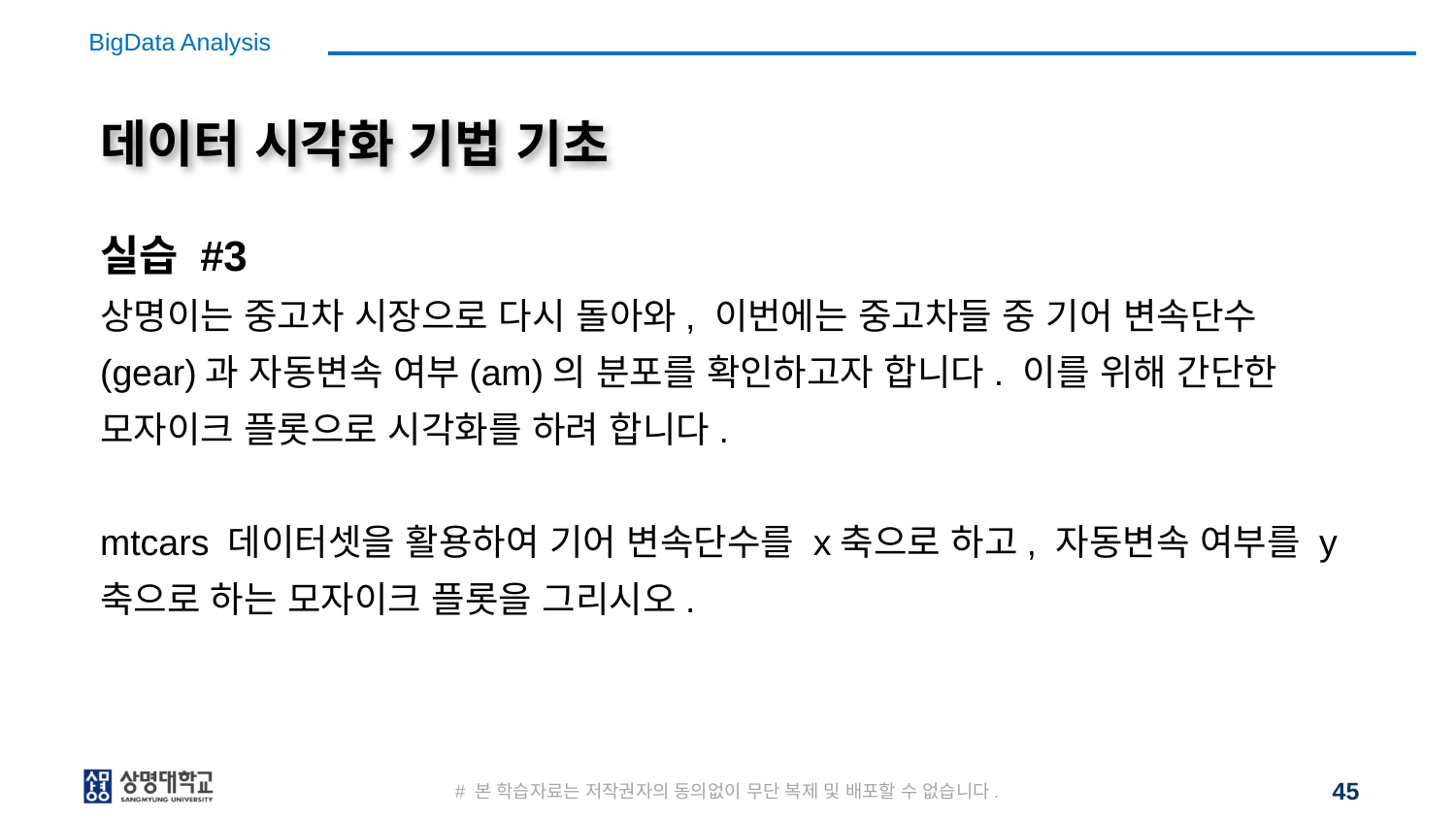

# 데이터 시각화 기법 기초
실습 #3
상명이는 중고차 시장으로 다시 돌아와, 이번에는 중고차들 중 기어 변속단수(gear)과 자동변속 여부(am)의 분포를 확인하고자 합니다. 이를 위해 간단한 모자이크 플롯으로 시각화를 하려 합니다.

mtcars 데이터셋을 활용하여 기어 변속단수를 x축으로 하고, 자동변속 여부를 y축으로 하는 모자이크 플롯을 그리시오.
45
# 본 학습자료는 저작권자의 동의없이 무단 복제 및 배포할 수 없습니다.